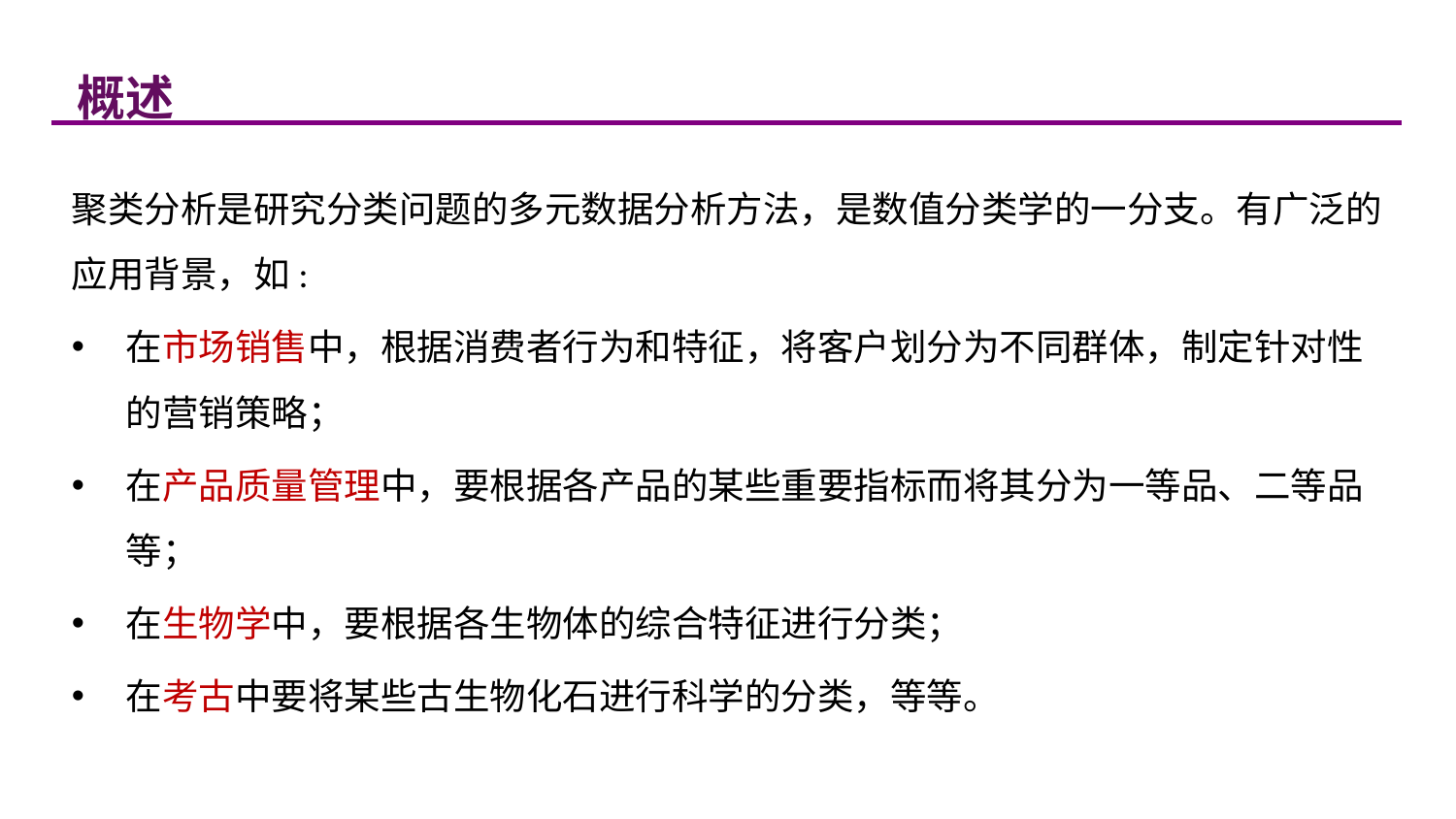

概述
聚类分析是研究分类问题的多元数据分析方法，是数值分类学的一分支。有广泛的应用背景，如:
在市场销售中，根据消费者行为和特征，将客户划分为不同群体，制定针对性的营销策略；
在产品质量管理中，要根据各产品的某些重要指标而将其分为一等品、二等品等；
在生物学中，要根据各生物体的综合特征进行分类；
在考古中要将某些古生物化石进行科学的分类，等等。